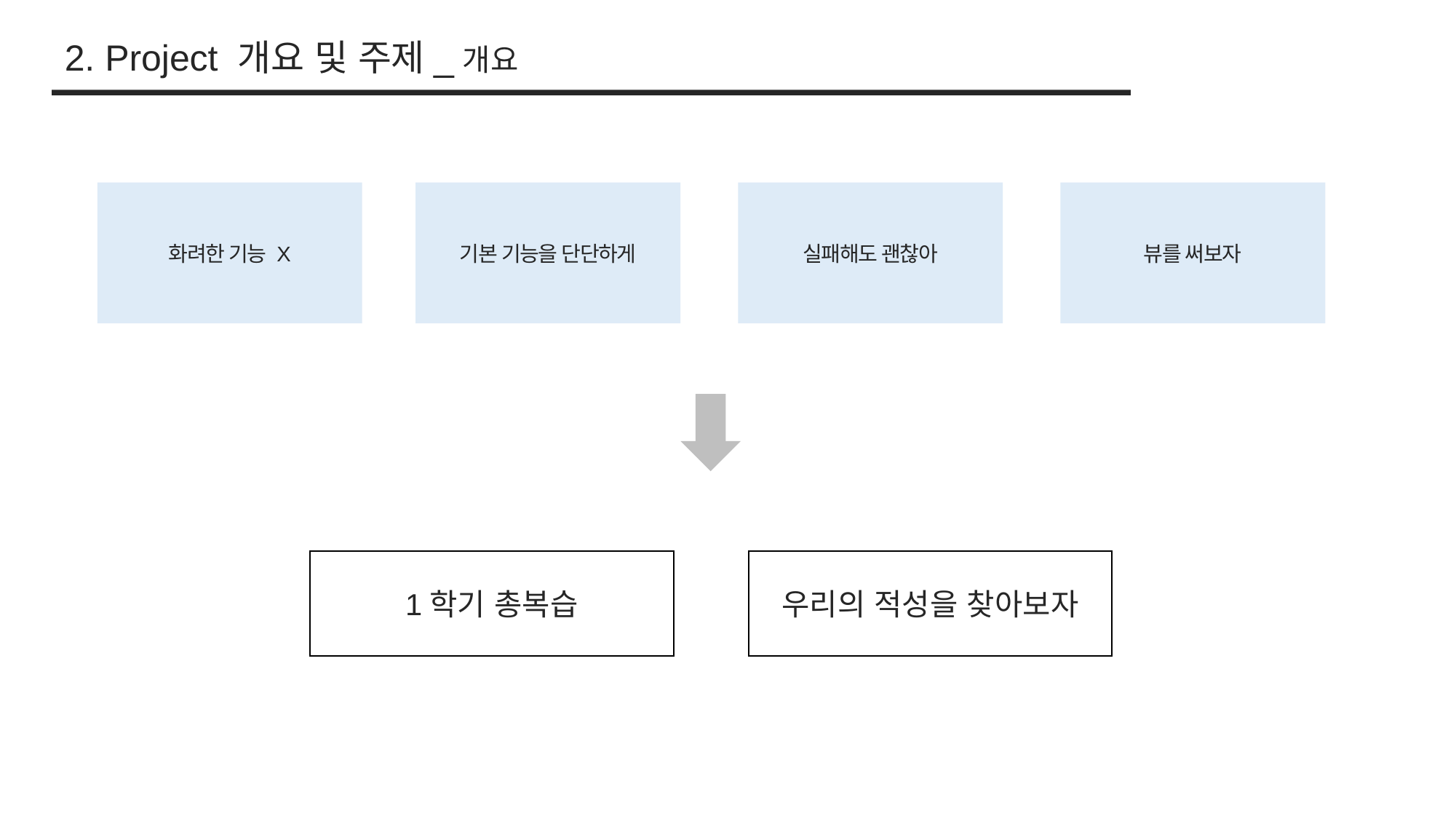

2. Project 개요 및 주제_개요

화려한 기능 X
기본 기능을 단단하게
실패해도 괜찮아
뷰를 써보자

1학기 총복습
우리의 적성을 찾아보자